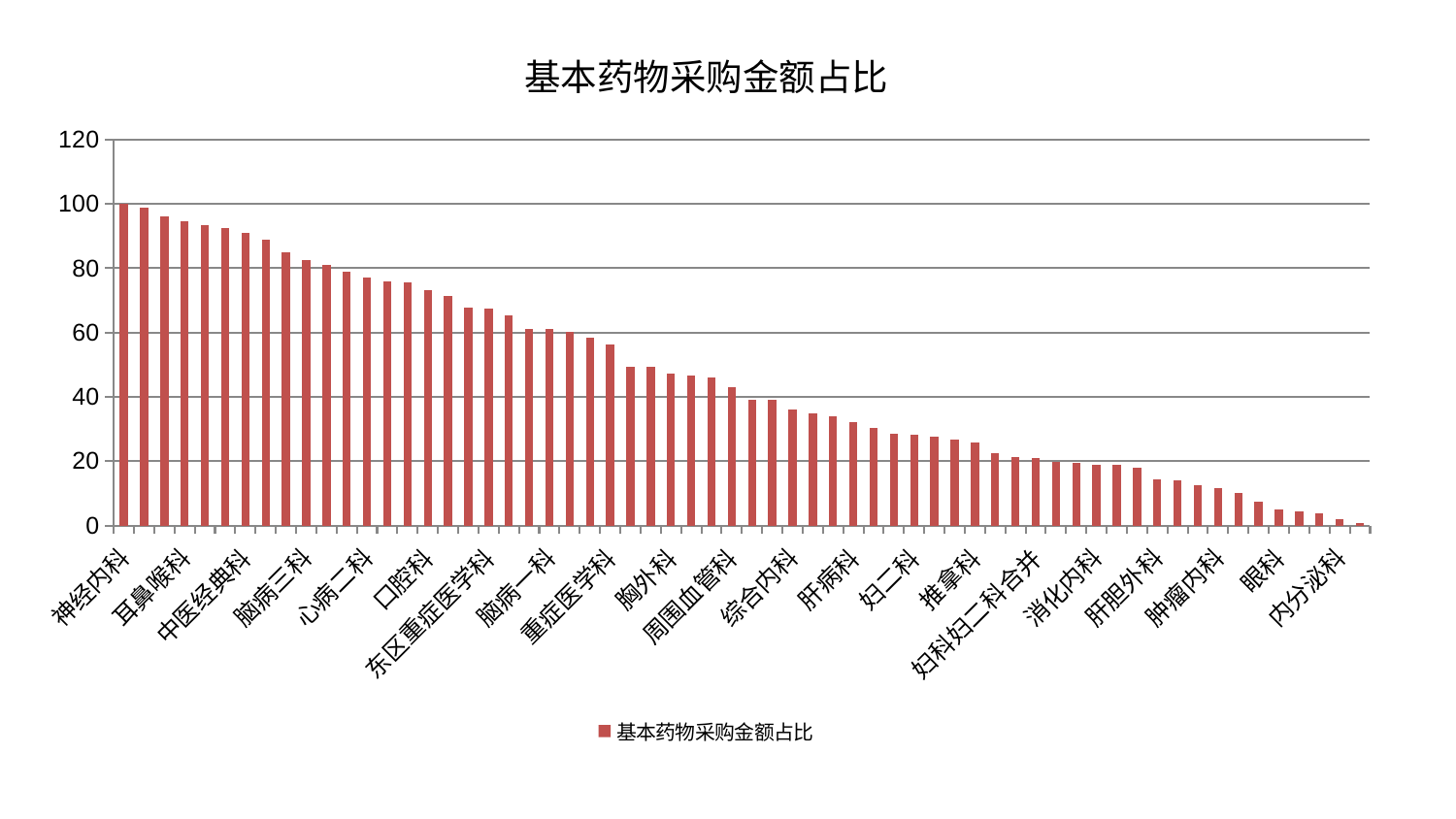

### Chart: 基本药物采购金额占比

| Category | 基本药物采购金额占比 |
|---|---|
| 神经内科 | 100.0 |
| 脾胃科消化科合并 | 98.77048757175858 |
| 妇科 | 96.05324108760249 |
| 耳鼻喉科 | 94.46451451466437 |
| 心病一科 | 93.34407113788885 |
| 美容皮肤科 | 92.4697885517398 |
| 中医经典科 | 91.05621608300194 |
| 风湿病科 | 88.80817023857166 |
| 肾脏内科 | 85.0577308328116 |
| 脑病三科 | 82.60177824834058 |
| 小儿骨科 | 81.0973245482706 |
| 创伤骨科 | 78.81447001654105 |
| 心病二科 | 77.01049967742719 |
| 运动损伤骨科 | 75.76783831946076 |
| 神经外科 | 75.52973947204976 |
| 口腔科 | 73.21830681104382 |
| 骨科 | 71.34230915352364 |
| 脑病二科 | 67.71183720183163 |
| 东区重症医学科 | 67.53862543371534 |
| 血液科 | 65.29851659290262 |
| 心血管内科 | 61.25298173017504 |
| 脑病一科 | 61.170276412568555 |
| 治未病中心 | 60.242969742177536 |
| 肾病科 | 58.555649036839235 |
| 重症医学科 | 56.23090147034389 |
| 心病三科 | 49.432418137846426 |
| 针灸科 | 49.337790419013594 |
| 胸外科 | 47.284121197093754 |
| 儿科 | 46.79232637065145 |
| 东区肾病科 | 46.14161595818646 |
| 周围血管科 | 42.9645447673495 |
| 西区重症医学科 | 39.15861767579403 |
| 泌尿外科 | 38.95519030118282 |
| 综合内科 | 35.92526186424212 |
| 身心医学科 | 34.73648908678382 |
| 产科 | 33.88797573620488 |
| 肝病科 | 32.01152652951047 |
| 心病四科 | 30.29634315041026 |
| 关节骨科 | 28.396477448313238 |
| 妇二科 | 28.359217467295377 |
| 肛肠科 | 27.571209635008007 |
| 乳腺甲状腺外科 | 26.59522794096041 |
| 推拿科 | 25.664156600802144 |
| 小儿推拿科 | 22.409774445442498 |
| 皮肤科 | 21.199147753708345 |
| 妇科妇二科合并 | 21.0951873618463 |
| 中医外治中心 | 19.91014058517404 |
| 康复科 | 19.424062204227322 |
| 消化内科 | 18.985044245408567 |
| 呼吸内科 | 18.78152144717875 |
| 微创骨科 | 17.88277107273981 |
| 肝胆外科 | 14.44338309438502 |
| 脊柱骨科 | 14.124192853679451 |
| 老年医学科 | 12.54731731416121 |
| 肿瘤内科 | 11.630738034803546 |
| 男科 | 10.186722968414742 |
| 医院 | 7.389907372032266 |
| 眼科 | 4.932696396972847 |
| 普通外科 | 4.493150106839261 |
| 脾胃病科 | 3.858377128545909 |
| 内分泌科 | 1.8800946841942112 |
| 显微骨科 | 0.8470523415887056 |
33